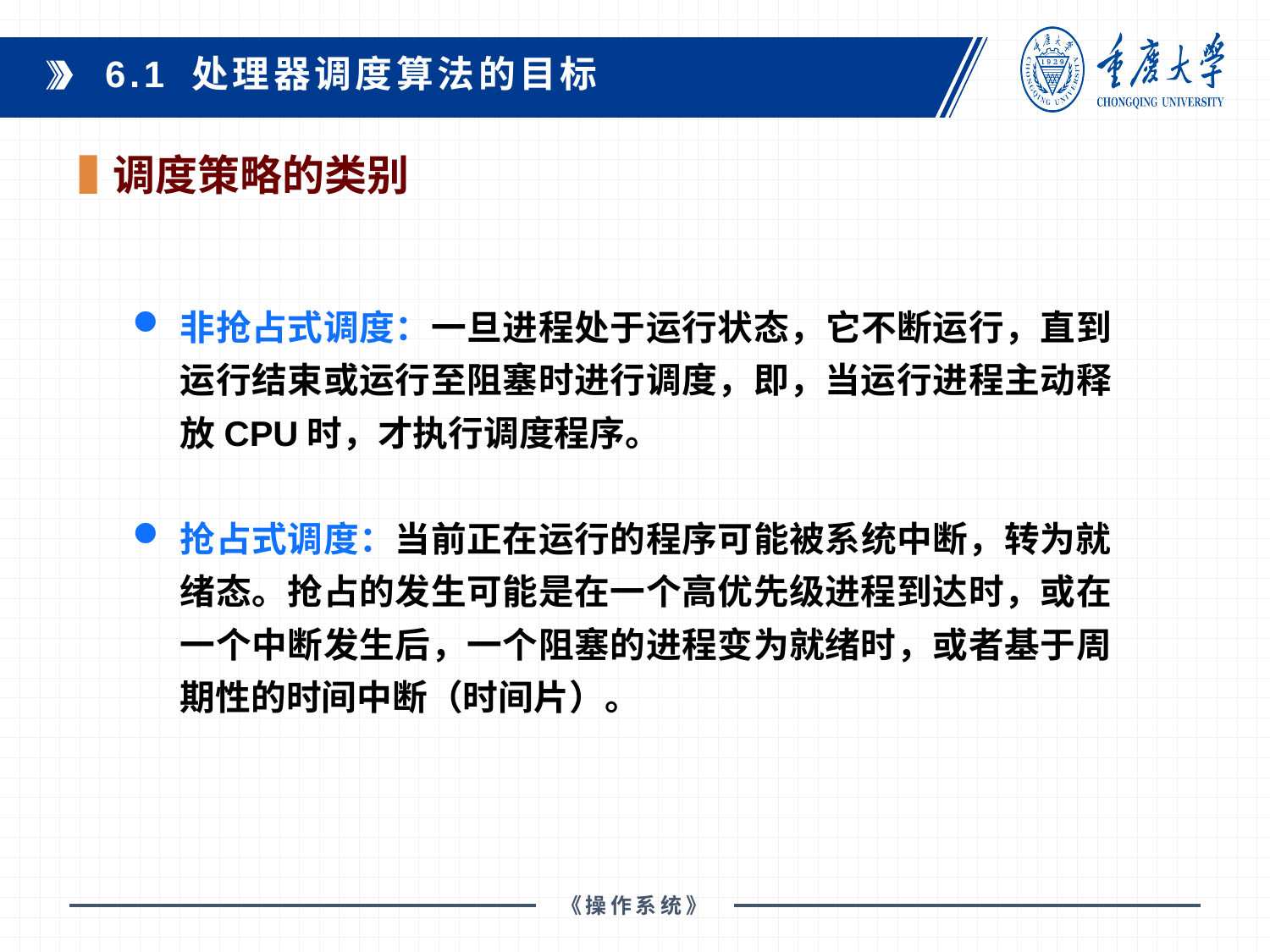

6.1 处理器调度算法的目标
调度策略的类别

课程教材：
非抢占式调度：一旦进程处于运行状态，它不断运行，直到运行结束或运行至阻塞时进行调度，即，当运行进程主动释放CPU时，才执行调度程序。

抢占式调度：当前正在运行的程序可能被系统中断，转为就绪态。抢占的发生可能是在一个高优先级进程到达时，或在一个中断发生后，一个阻塞的进程变为就绪时，或者基于周期性的时间中断（时间片）。